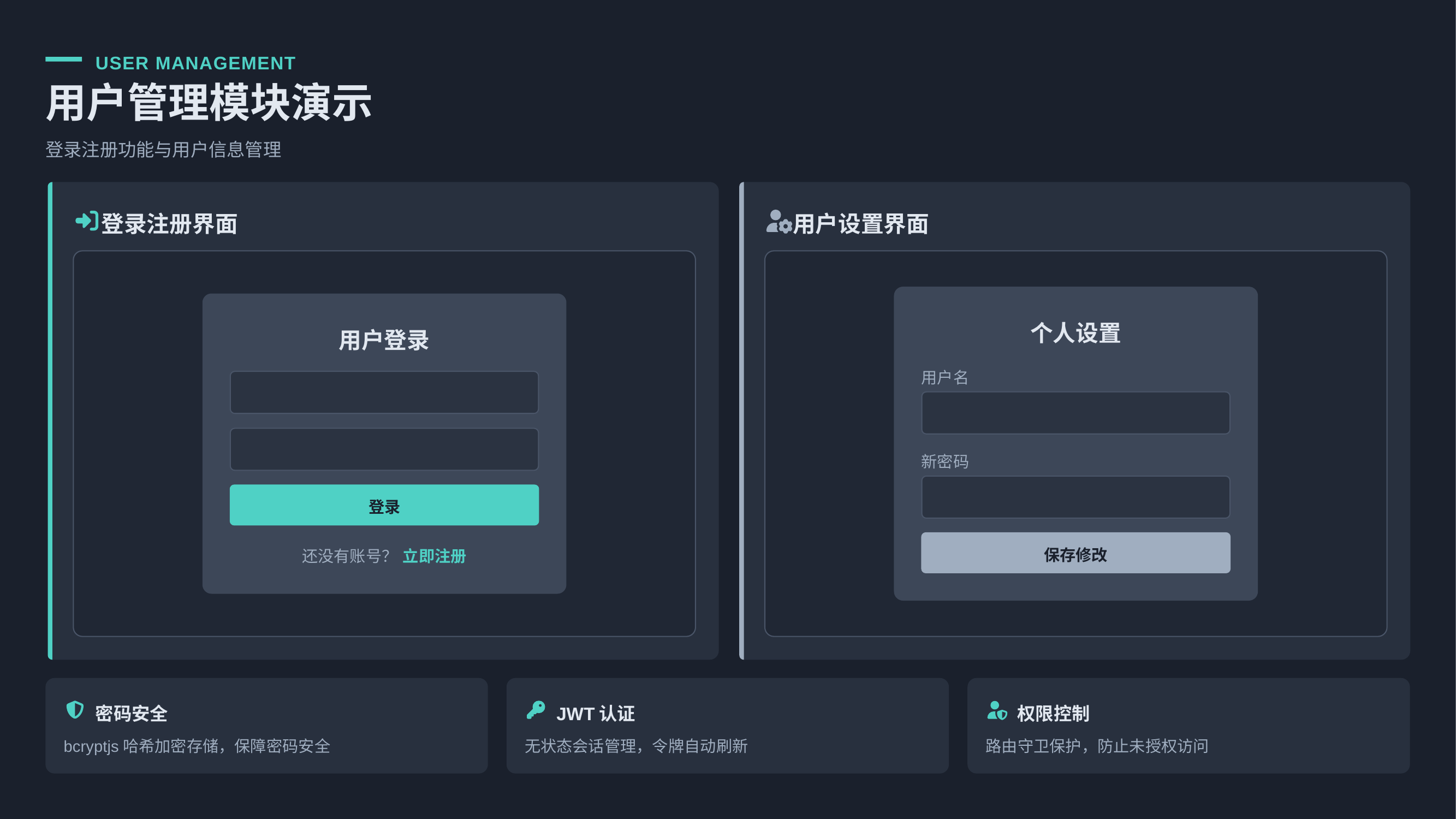

USER MANAGEMENT

用户管理模块演示
登录注册功能与用户信息管理

登录注册界面
用户设置界面

个人设置
用户登录
用户名

新密码

登录

保存修改

还没有账号？
立即注册

密码安全
JWT认证
权限控制

bcryptjs哈希加密存储，保障密码安全
无状态会话管理，令牌自动刷新
路由守卫保护，防止未授权访问